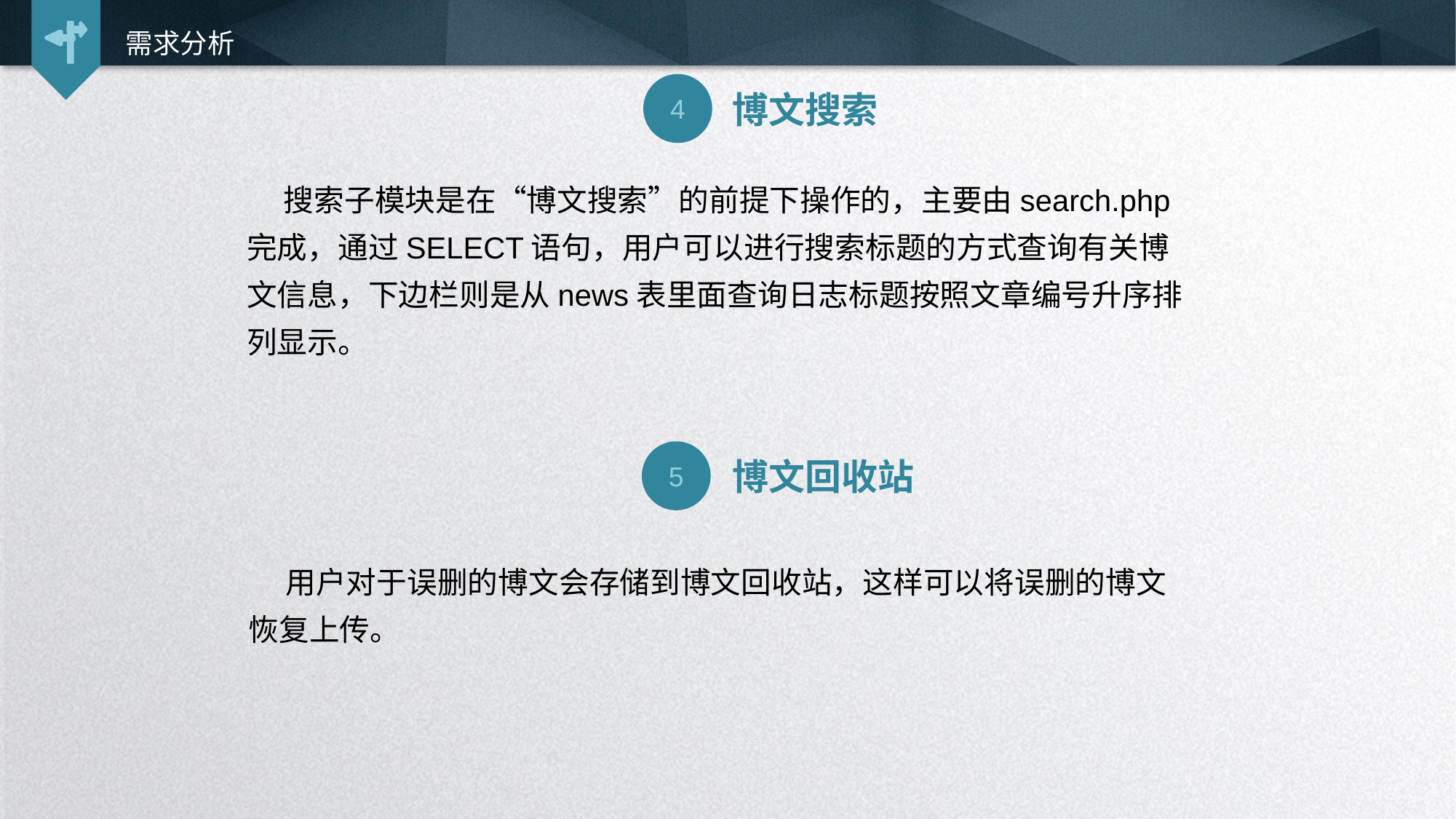

需求分析
4
博文搜索
     搜索子模块是在“博文搜索”的前提下操作的，主要由search.php完成，通过SELECT语句，用户可以进行搜索标题的方式查询有关博文信息，下边栏则是从news表里面查询日志标题按照文章编号升序排列显示。
5
博文回收站
     用户对于误删的博文会存储到博文回收站，这样可以将误删的博文恢复上传。
延时符